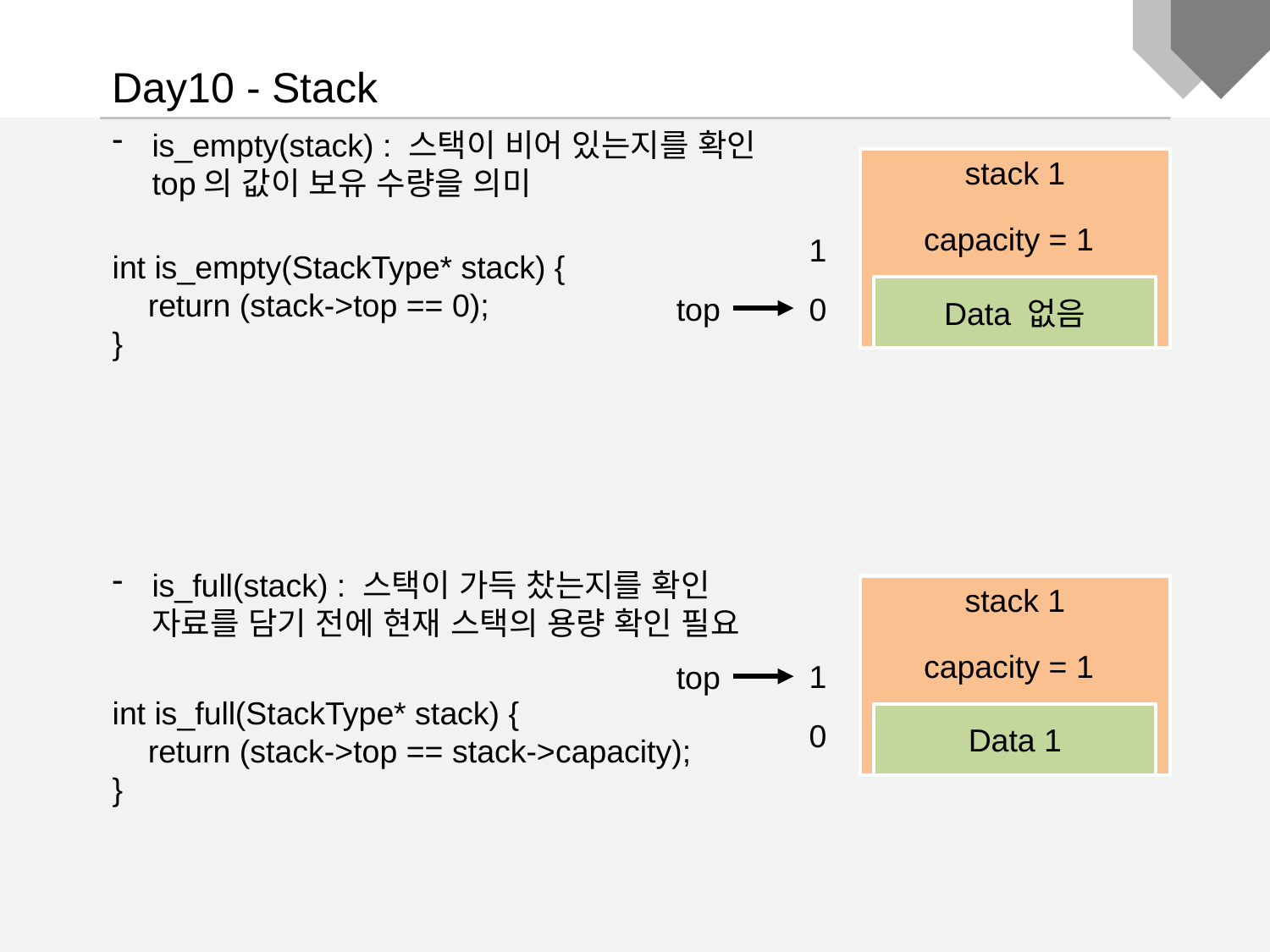

Day10 - Stack
is_empty(stack) : 스택이 비어 있는지를 확인
top의 값이 보유 수량을 의미
stack 1

1

0
capacity = 1
int is_empty(StackType* stack) {
    return (stack->top == 0);
}
Data 없음
top
is_full(stack) : 스택이 가득 찼는지를 확인
자료를 담기 전에 현재 스택의 용량 확인 필요
stack 1

1

0
capacity = 1
top
int is_full(StackType* stack) {
    return (stack->top == stack->capacity);
}
Data 1